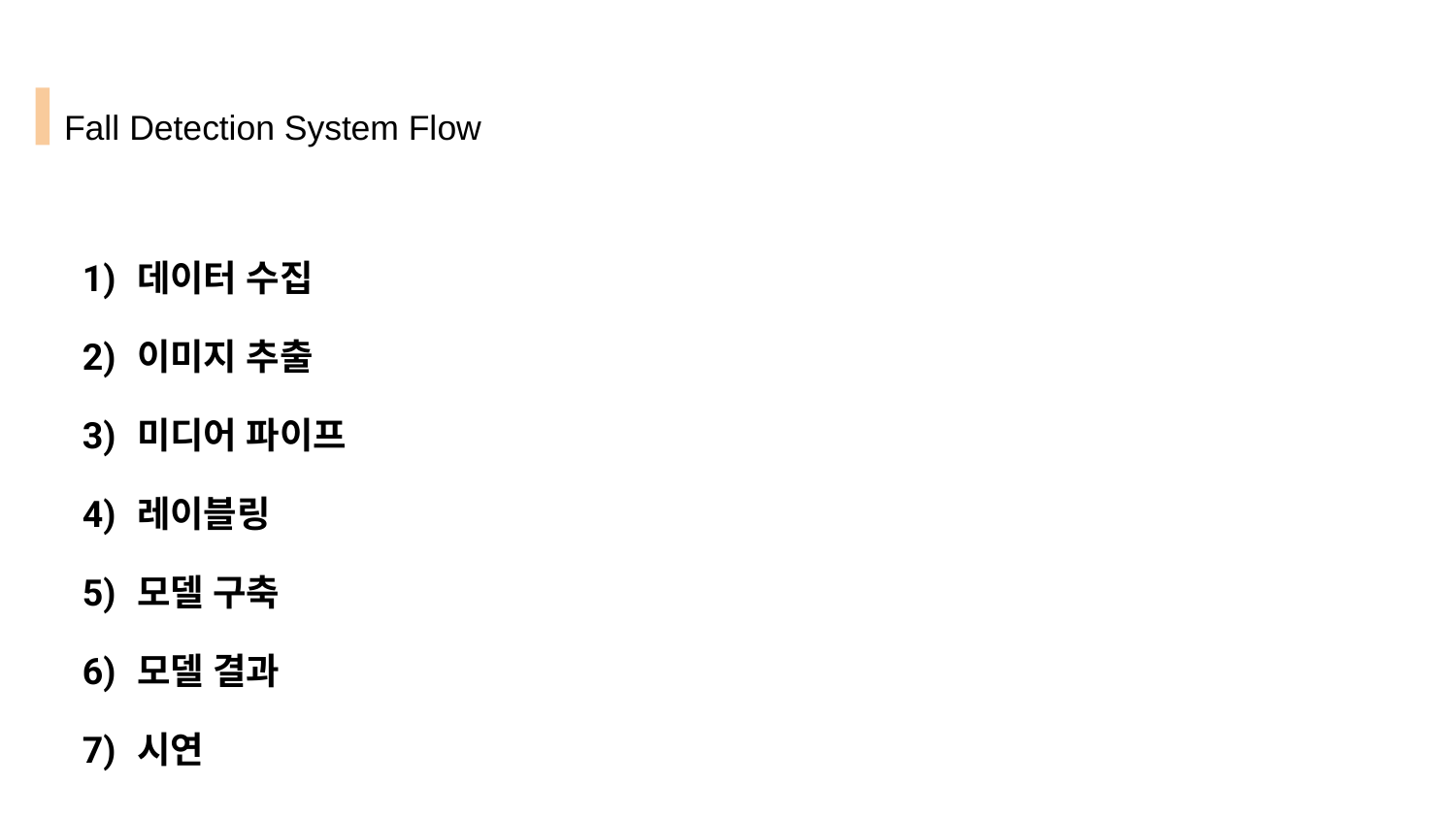

# Fall Detection System Flow

데이터 수집
이미지 추출
미디어 파이프
레이블링
모델 구축
모델 결과
시연